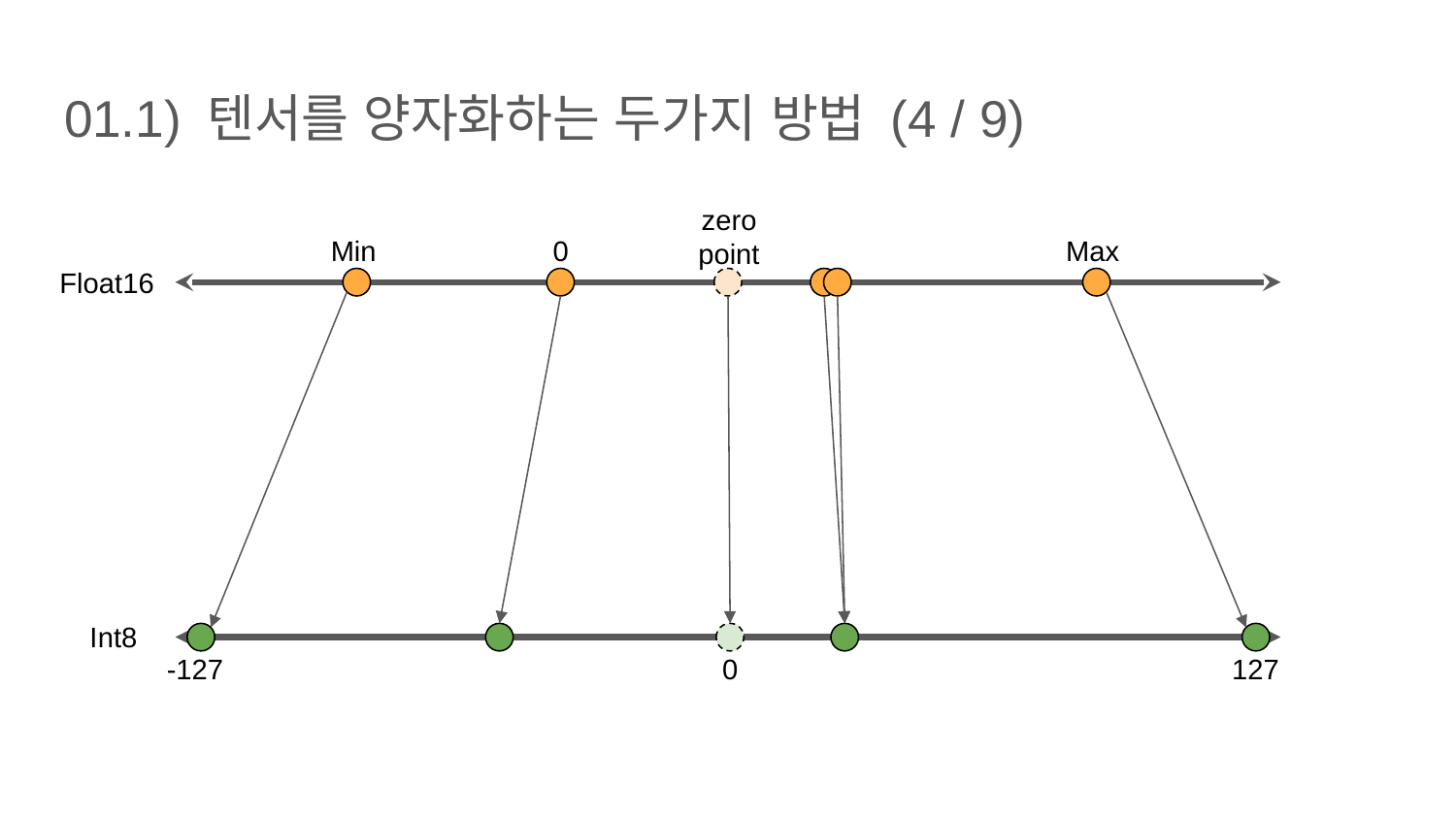

# 01.1) 텐서를 양자화하는 두가지 방법 (4 / 9)

zero
point
0
Min
Max
Float16

Int8

-127
0
127